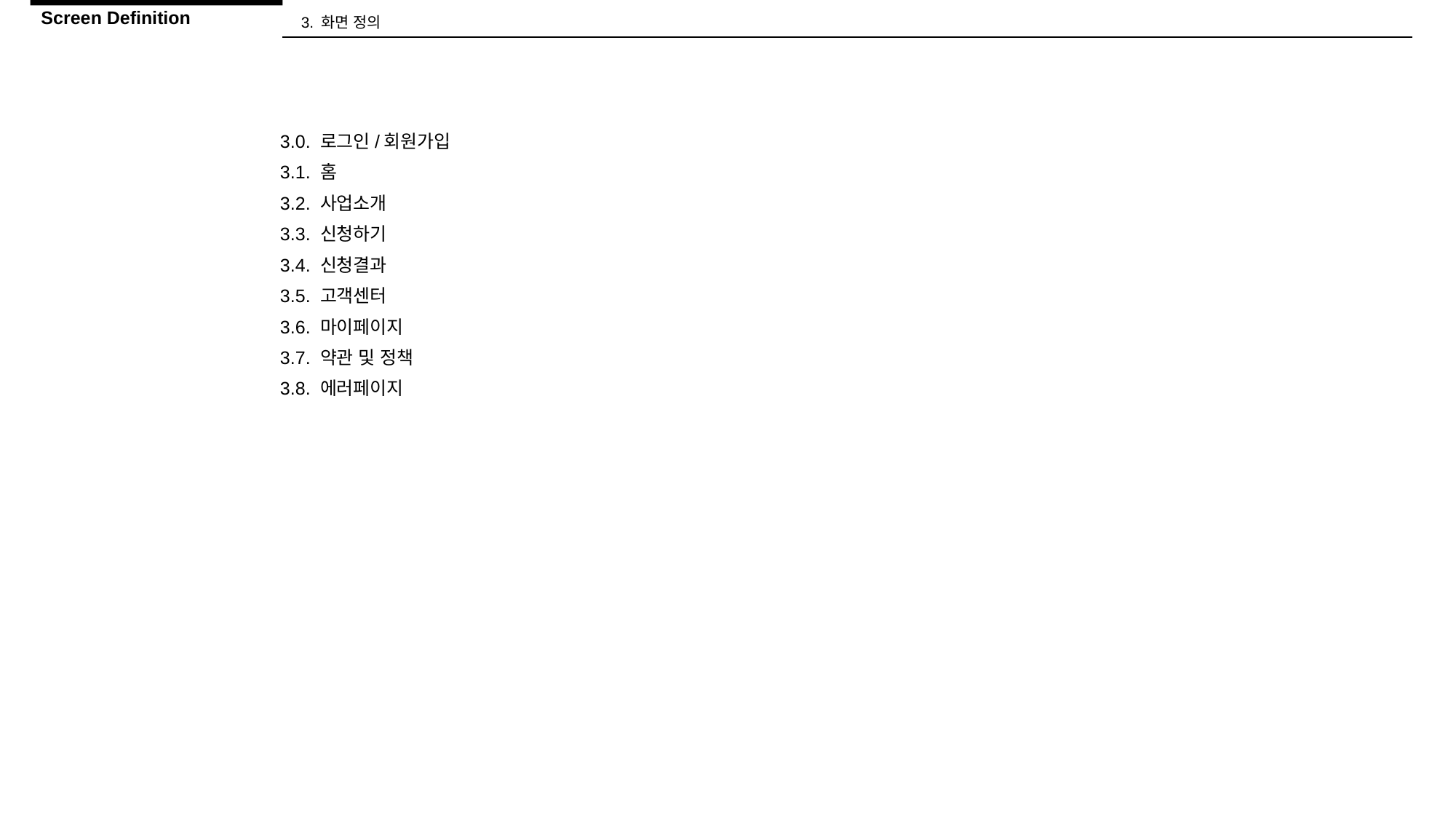

Screen Definition
3. 화면 정의
3.0. 로그인/회원가입
3.1. 홈
3.2. 사업소개
3.3. 신청하기
3.4. 신청결과
3.5. 고객센터
3.6. 마이페이지
3.7. 약관 및 정책
3.8. 에러페이지